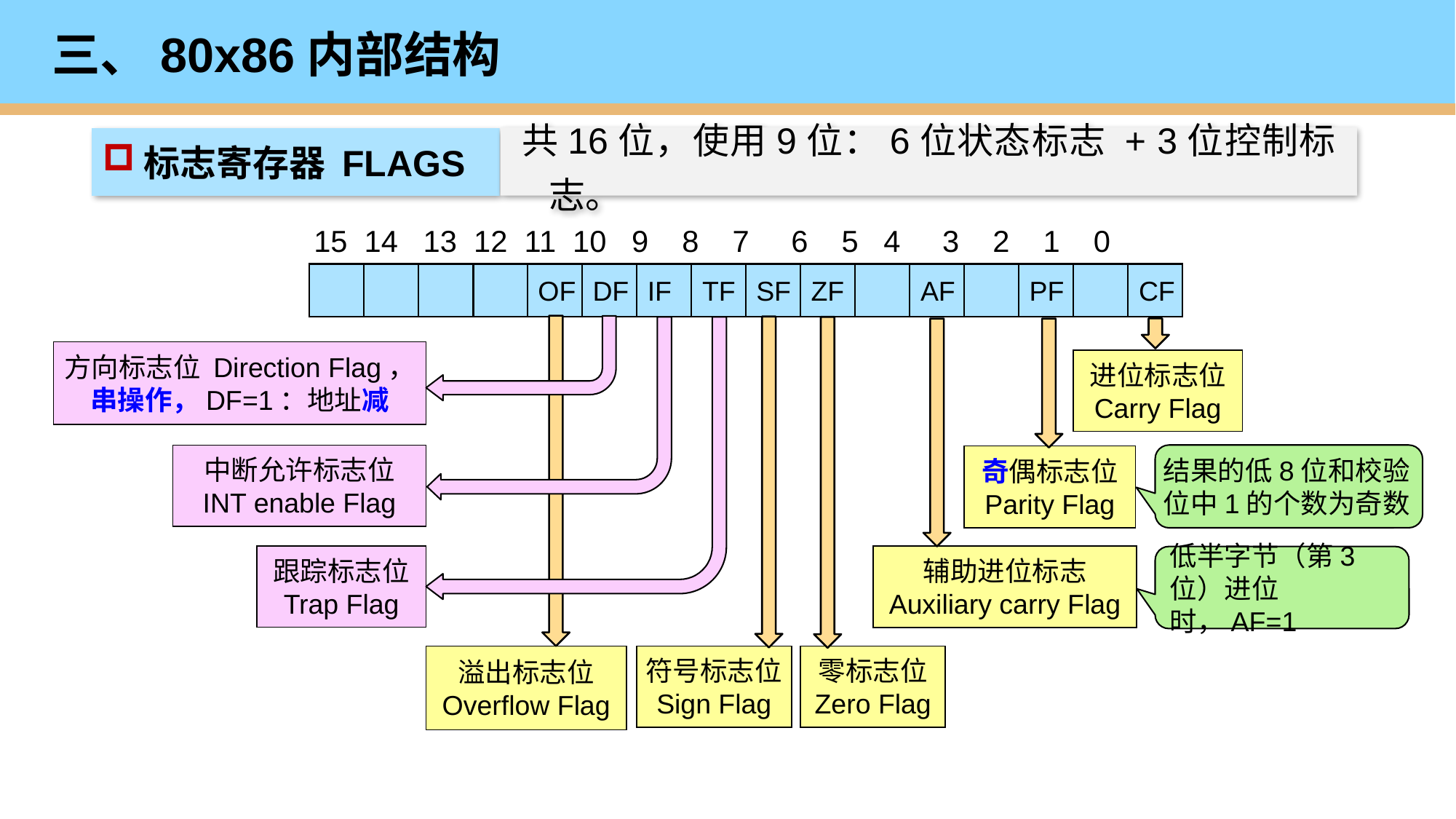

# 三、80x86内部结构
共16位，使用9位：6位状态标志 + 3位控制标志。
标志寄存器 FLAGS
15  14   13  12  11  10   9    8    7     6    5   4     3    2    1    0

OF
DF
IF
TF
SF
ZF

AF

PF

CF

溢出标志位
Overflow Flag

符号标志位
Sign Flag

零标志位
Zero Flag

进位标志位
Carry Flag

辅助进位标志
Auxiliary carry Flag

奇偶标志位
Parity Flag
方向标志位 Direction Flag，
串操作，DF=1：地址减
中断允许标志位
INT enable Flag
结果的低8位和校验位中1的个数为奇数
跟踪标志位
Trap Flag
低半字节（第3位）进位时，AF=1
30